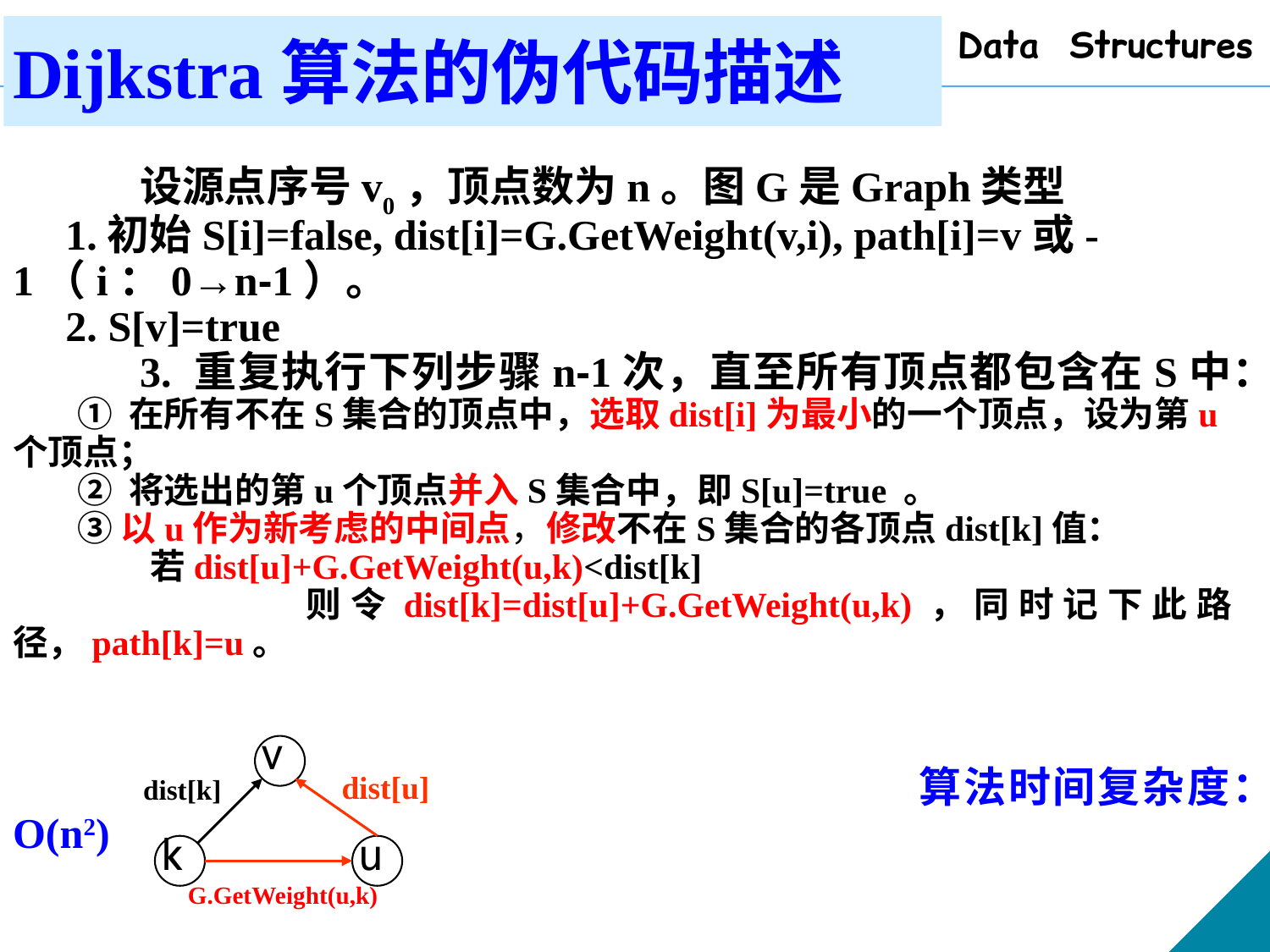

Dijkstra算法的伪代码描述

	设源点序号v0，顶点数为n。图G是Graph类型
     1.初始S[i]=false, dist[i]=G.GetWeight(v,i), path[i]=v或-1（i：0→n-1）。
     2. S[v]=true
	3. 重复执行下列步骤n-1次，直至所有顶点都包含在S中：
        ① 在所有不在S集合的顶点中，选取dist[i]为最小的一个顶点，设为第u个顶点；
        ② 将选出的第u个顶点并入S集合中，即S[u]=true 。
        ③以u作为新考虑的中间点，修改不在S集合的各顶点dist[k]值：
                若dist[u]+G.GetWeight(u,k)<dist[k]
                则令dist[k]=dist[u]+G.GetWeight(u,k)，同时记下此路径，path[k]=u。

							算法时间复杂度：O(n2)
v
dist[u]
dist[k]
k
u
G.GetWeight(u,k)